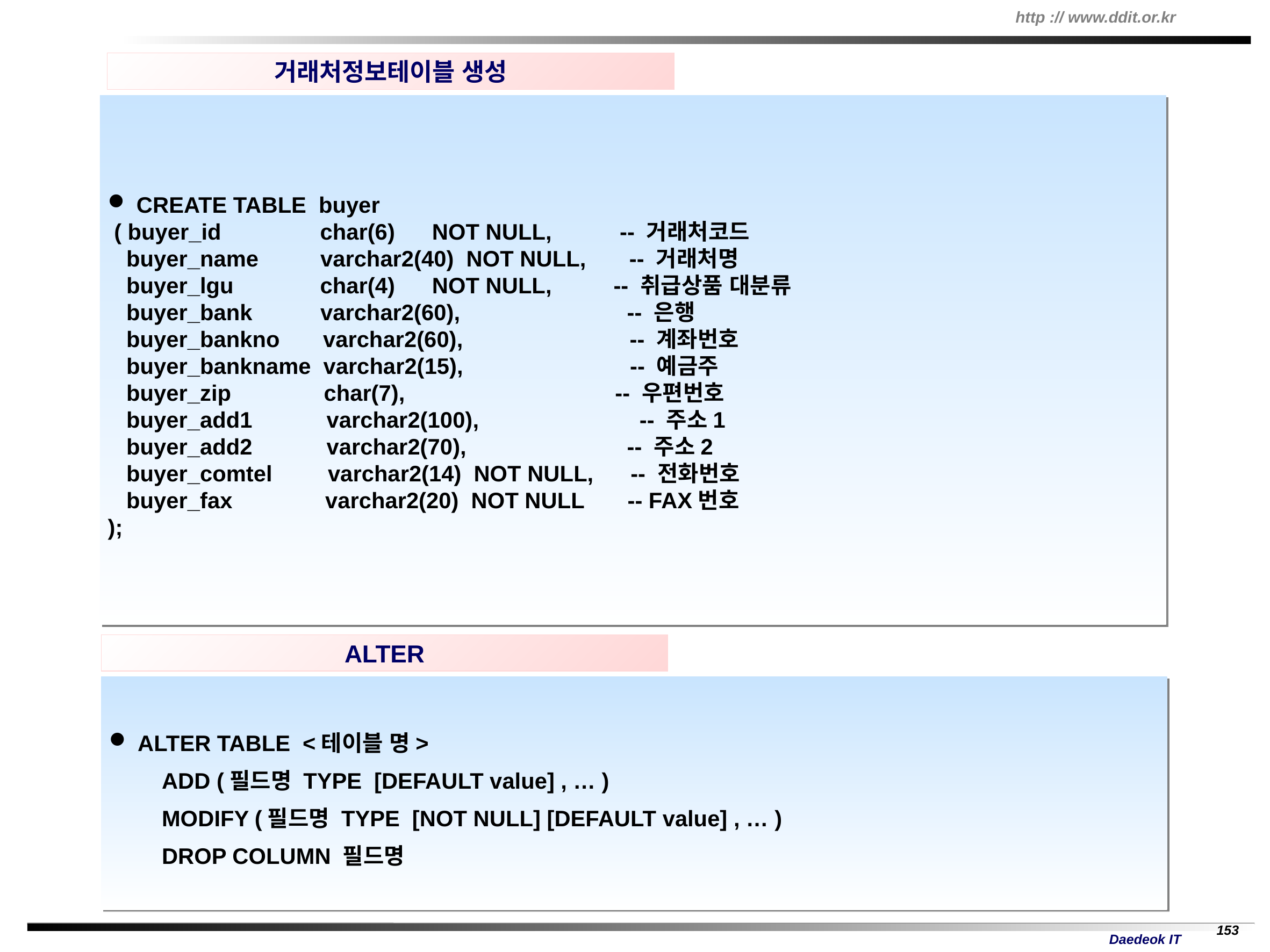

거래처정보테이블 생성
 CREATE TABLE  buyer
 ( buyer_id                char(6)      NOT NULL,           -- 거래처코드
   buyer_name          varchar2(40)  NOT NULL,       -- 거래처명
   buyer_lgu              char(4)      NOT NULL,          -- 취급상품 대분류
   buyer_bank           varchar2(60),                           -- 은행
   buyer_bankno       varchar2(60),                           -- 계좌번호
   buyer_bankname  varchar2(15),                           -- 예금주
   buyer_zip               char(7),                                  -- 우편번호
   buyer_add1            varchar2(100),                          -- 주소1
   buyer_add2            varchar2(70),                          -- 주소2
   buyer_comtel         varchar2(14)  NOT NULL,      -- 전화번호
   buyer_fax               varchar2(20)  NOT NULL       -- FAX번호
);
ALTER
 ALTER TABLE  <테이블 명>
  ADD (필드명 TYPE  [DEFAULT value] , … )
  MODIFY (필드명 TYPE  [NOT NULL] [DEFAULT value] , … )
  DROP COLUMN 필드명